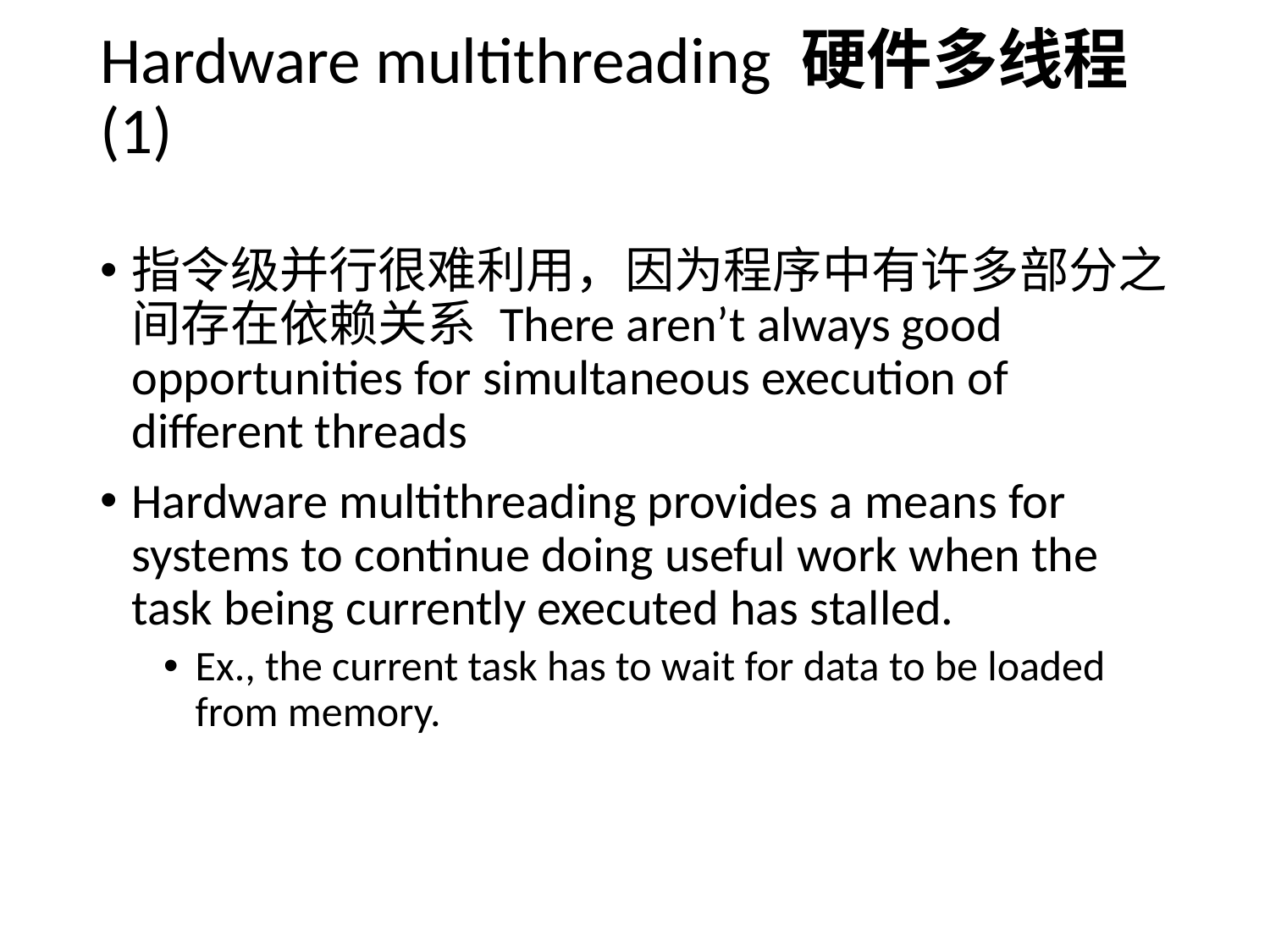

# Hardware multithreading 硬件多线程(1)
指令级并行很难利用，因为程序中有许多部分之间存在依赖关系 There aren’t always good opportunities for simultaneous execution of different threads
Hardware multithreading provides a means for systems to continue doing useful work when the task being currently executed has stalled.
Ex., the current task has to wait for data to be loaded from memory.